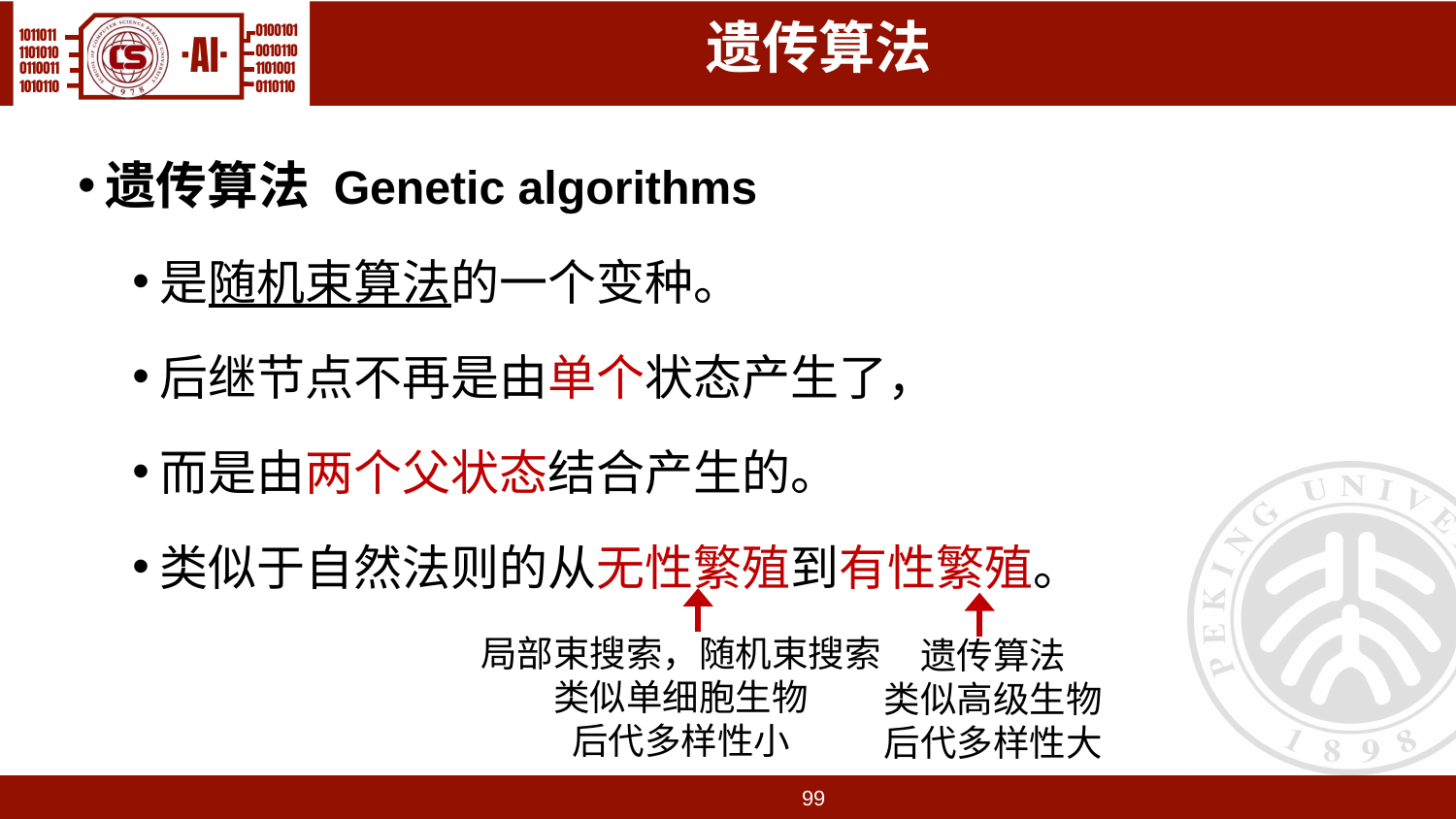

# 遗传算法
遗传算法 Genetic algorithms
是随机束算法的一个变种。
后继节点不再是由单个状态产生了，
而是由两个父状态结合产生的。
类似于自然法则的从无性繁殖到有性繁殖。

局部束搜索，随机束搜索
类似单细胞生物
后代多样性小
遗传算法
类似高级生物
后代多样性大
99